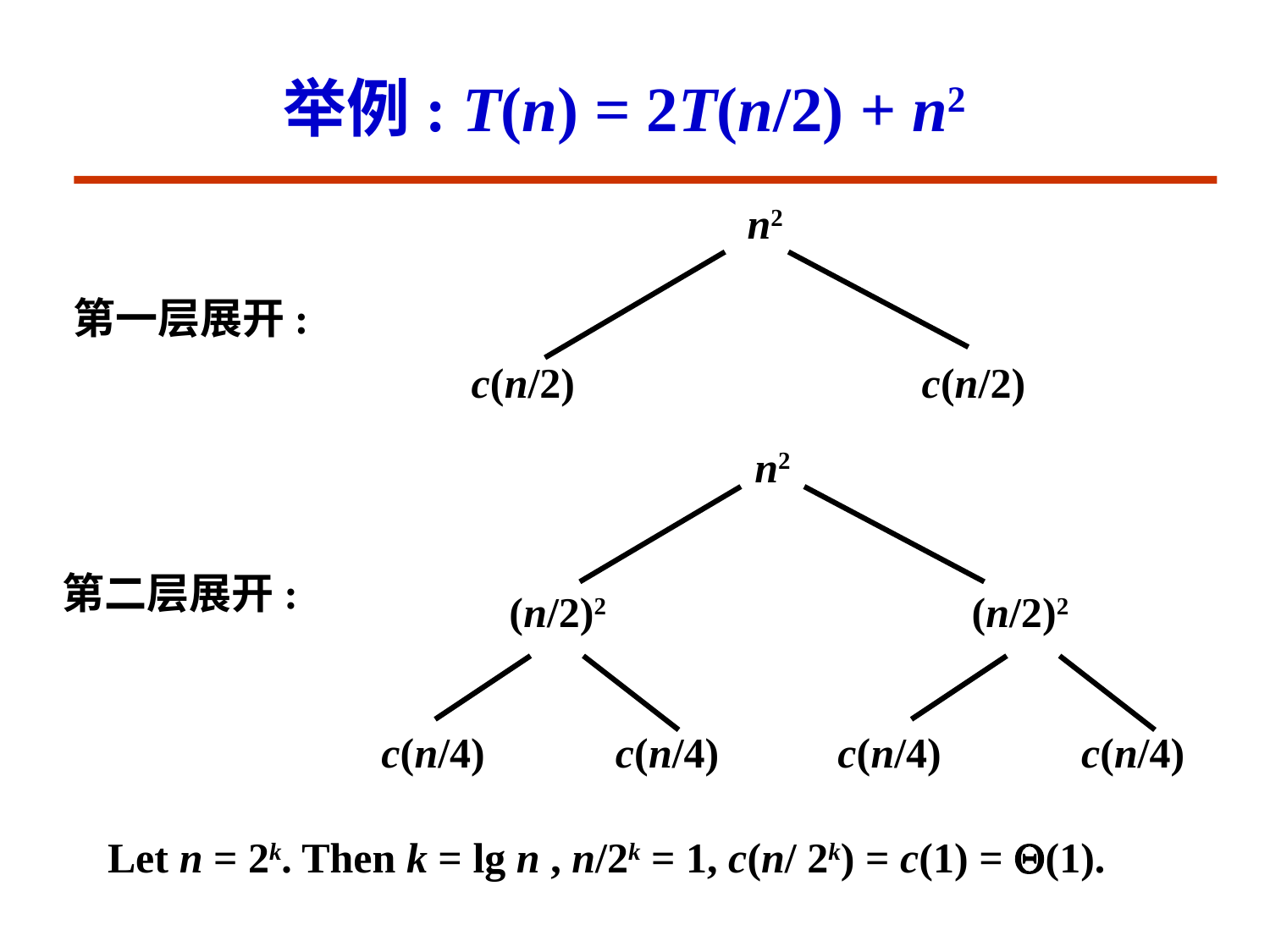

# 举例: T(n) = 2T(n/2) + n2
n2

c(n/2)
c(n/2)
第一层展开:
n2

(n/2)2
(n/2)2

c(n/4)
c(n/4)
c(n/4)
c(n/4)
第二层展开:
Let n = 2k. Then k = lg n , n/2k = 1, c(n/ 2k) = c(1) = Θ(1).